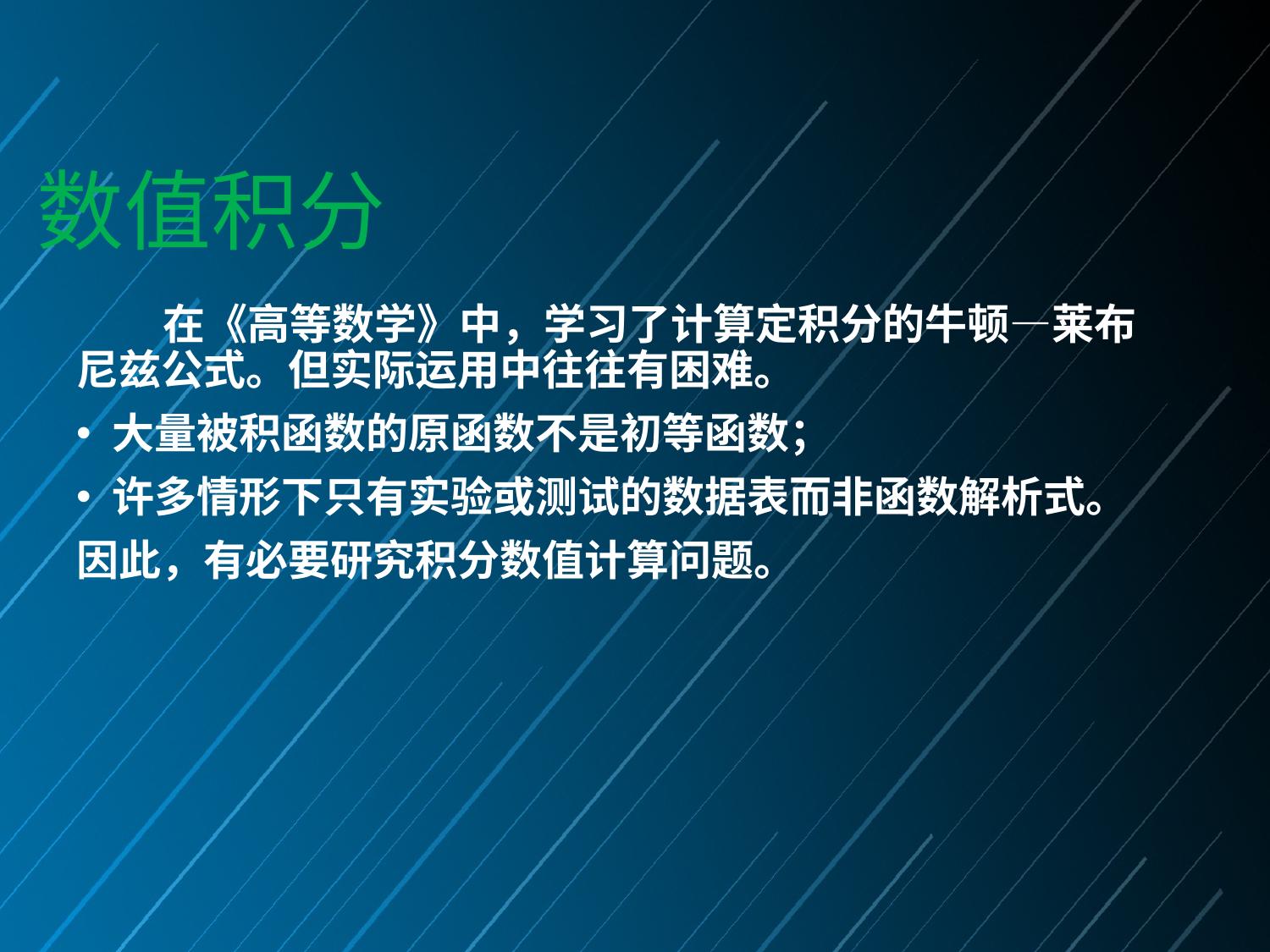

# 数值积分
        在《高等数学》中，学习了计算定积分的牛顿—莱布尼兹公式。但实际运用中往往有困难。
大量被积函数的原函数不是初等函数；
许多情形下只有实验或测试的数据表而非函数解析式。
因此，有必要研究积分数值计算问题。